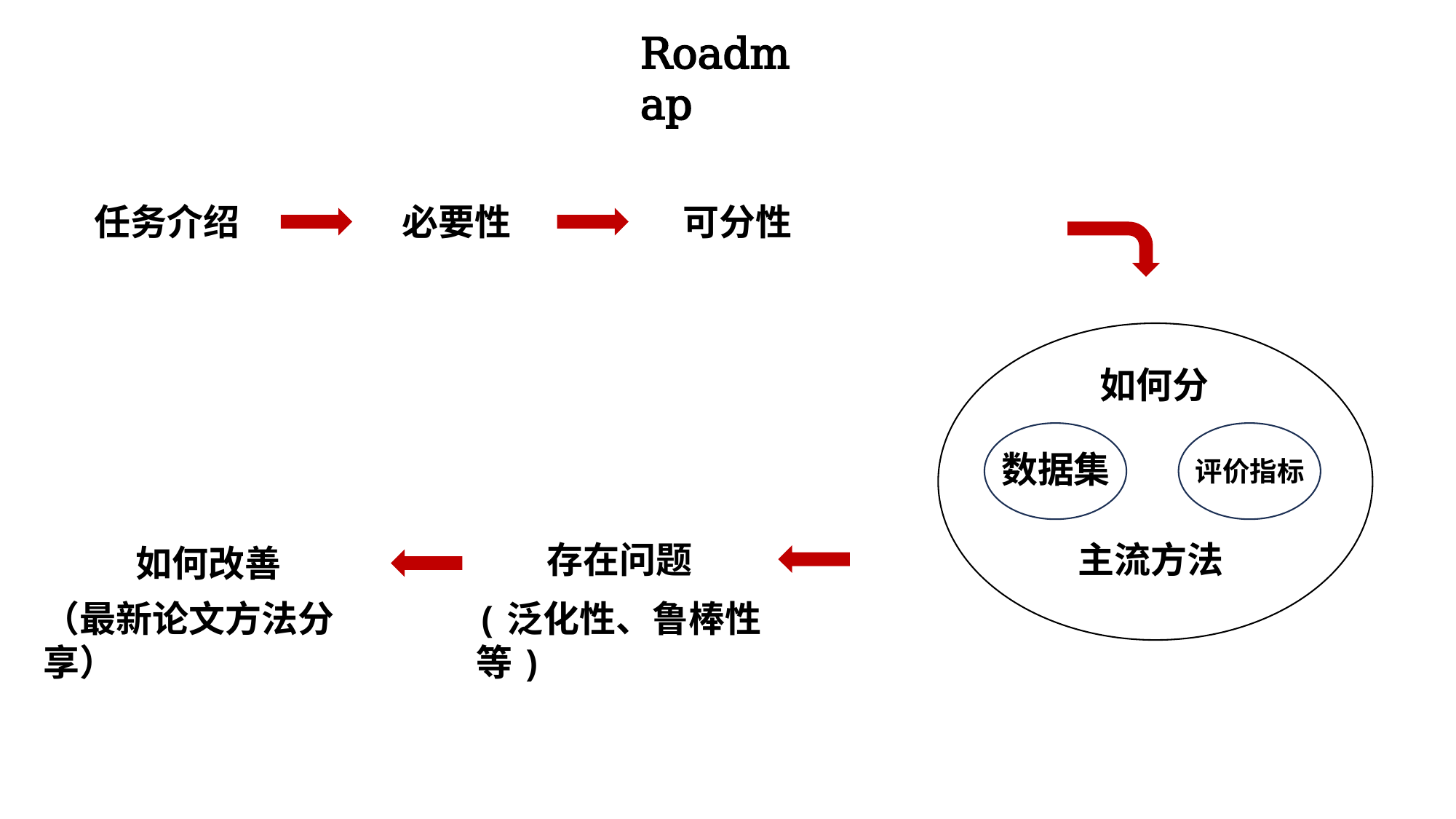

Roadmap
必要性
 任务介绍
可分性

如何分

数据集
评价指标
存在问题
主流方法
如何改善

（最新论文方法分享）
(泛化性、鲁棒性等)